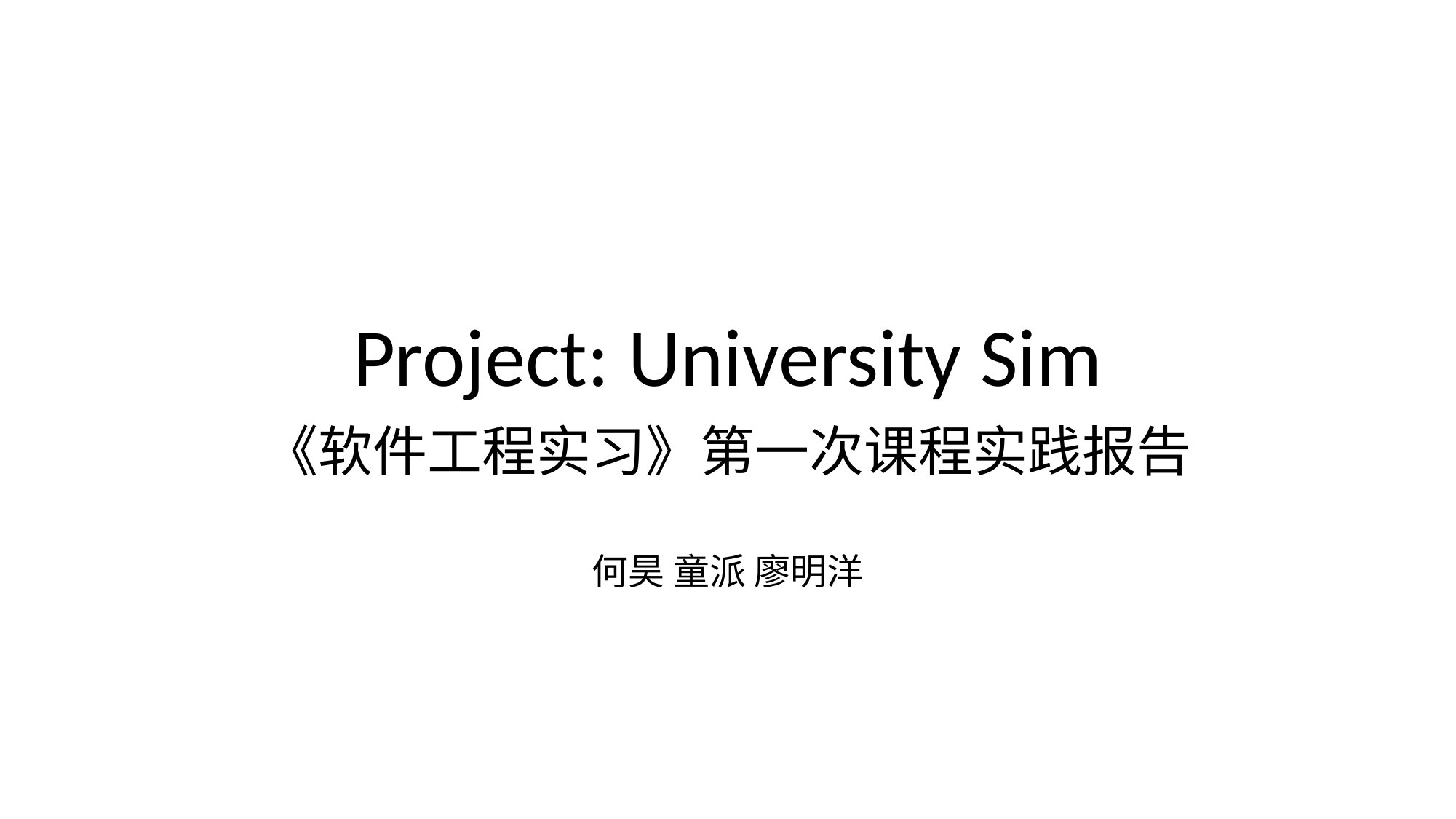

# Project: University Sim
《软件工程实习》第一次课程实践报告

何昊 童派 廖明洋